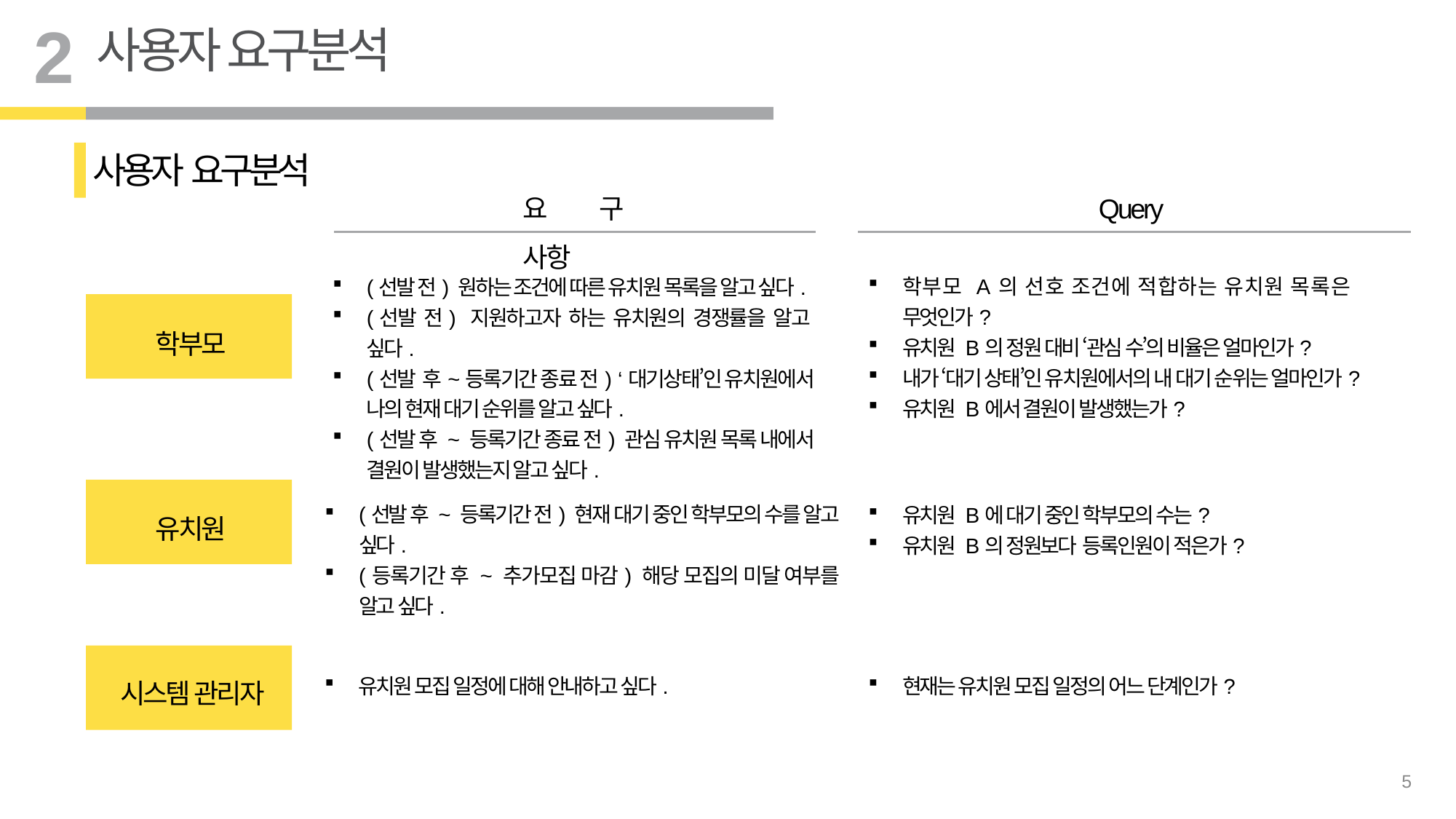

2
사용자 요구분석

사용자  요구분석

Query
요구 사항
학부모 A의 선호 조건에 적합하는 유치원 목록은 무엇인가?
유치원 B의 정원 대비 ‘관심 수’의 비율은 얼마인가?
내가 ‘대기 상태’인 유치원에서의 내 대기 순위는 얼마인가?
유치원 B에서 결원이 발생했는가?

(선발 전) 원하는 조건에 따른 유치원 목록을 알고 싶다.
(선발  전)  지원하고자  하는  유치원의  경쟁률을  알고  싶다.
(선발  후~등록기간 종료 전)  ‘대기상태’인 유치원에서 나의 현재 대기 순위를 알고 싶다.
(선발 후 ~ 등록기간 종료 전) 관심 유치원 목록 내에서 결원이 발생했는지 알고 싶다.

학부모

유치원
(선발 후 ~ 등록기간 전) 현재 대기 중인 학부모의 수를 알고 싶다.
(등록기간 후 ~ 추가모집 마감) 해당 모집의 미달 여부를 알고 싶다.
유치원 B에 대기 중인 학부모의 수는?
유치원 B의 정원보다  등록인원이 적은가?

시스템 관리자
유치원 모집 일정에 대해 안내하고 싶다.
현재는 유치원 모집 일정의 어느 단계인가?
5